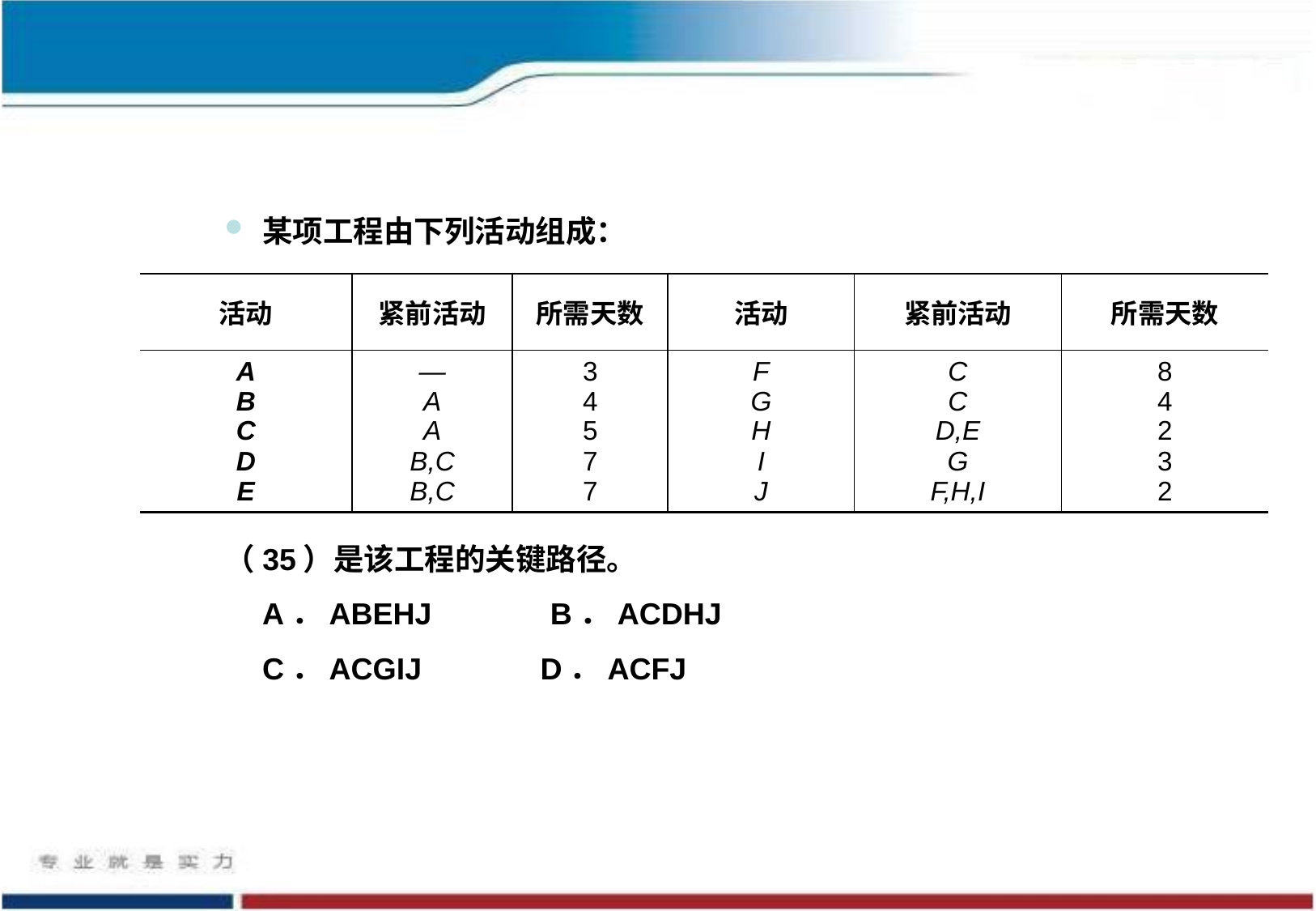

某项工程由下列活动组成：

（35）是该工程的关键路径。
	A．ABEHJ              B．ACDHJ
	C．ACGIJ              D．ACFJ
| 活动 | 紧前活动 | 所需天数 | 活动 | 紧前活动 | 所需天数 |
| --- | --- | --- | --- | --- | --- |
| A B C D E | — A A B,C B,C | 3 4 5 7 7 | F G H I J | C C D,E G F,H,I | 8 4 2 3 2 |